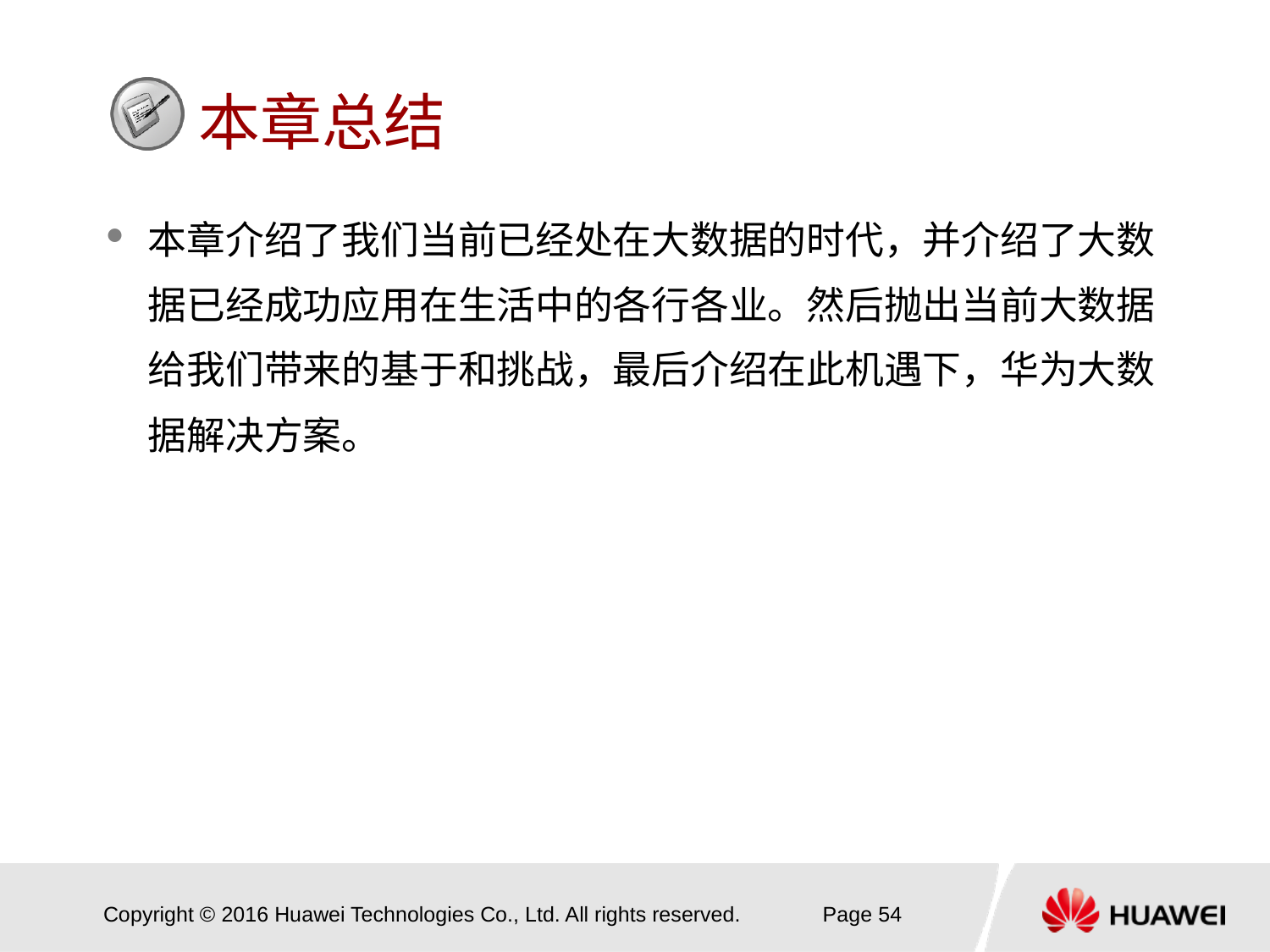

本章介绍了我们当前已经处在大数据的时代，并介绍了大数据已经成功应用在生活中的各行各业。然后抛出当前大数据给我们带来的基于和挑战，最后介绍在此机遇下，华为大数据解决方案。